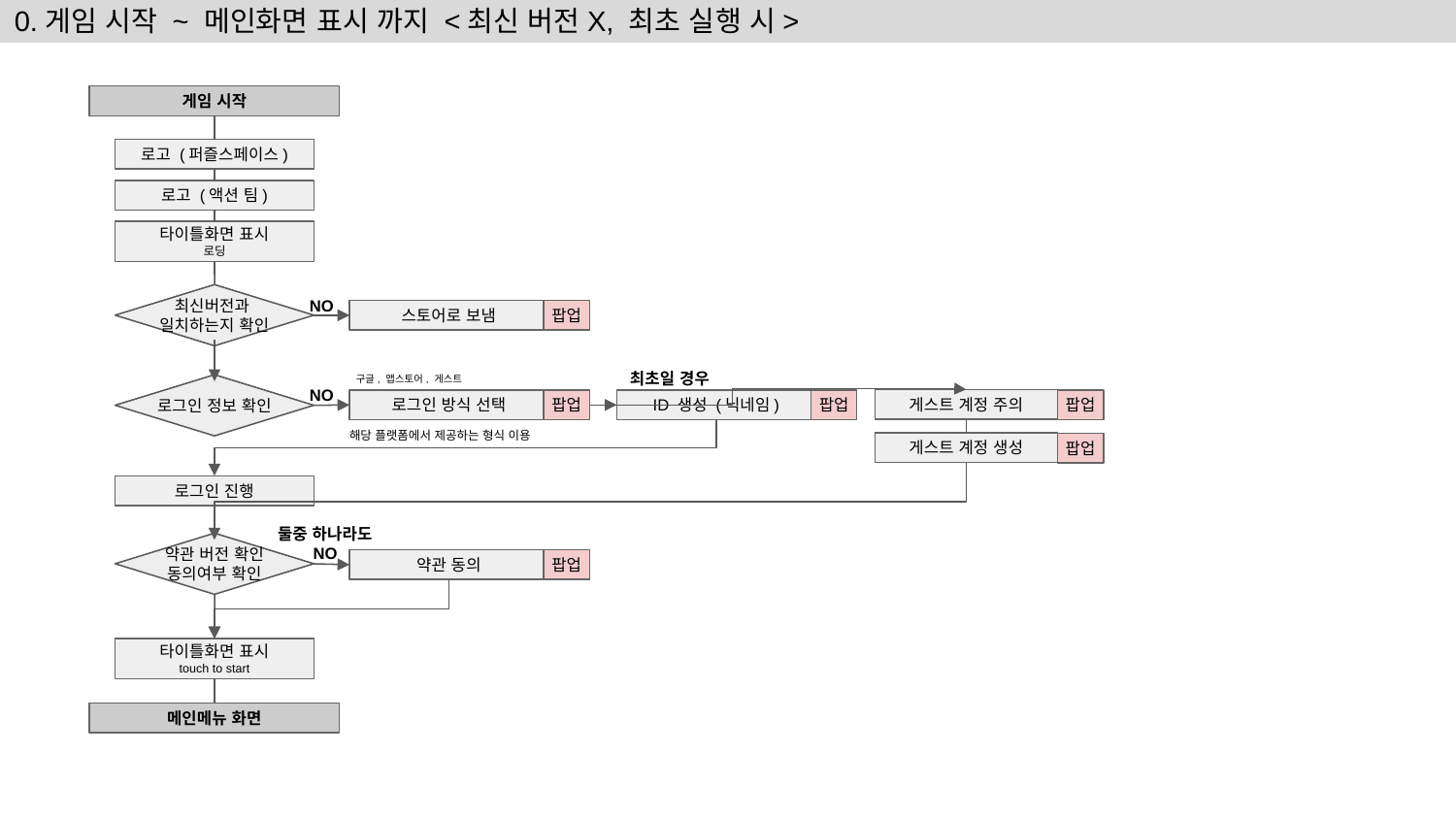

# 0.게임 시작 ~ 메인화면 표시 까지 <최신 버전X, 최초 실행 시>
게임 시작
로고 (퍼즐스페이스)
로고 (액션 팀)
타이틀화면 표시
로딩

최신버전과
일치하는지 확인
NO
스토어로 보냄
팝업
최초일 경우
구글, 앱스토어, 게스트

로그인 정보 확인
NO
게스트 계정 주의
팝업
팝업
팝업
로그인 방식 선택
ID 생성 (닉네임)
해당 플랫폼에서 제공하는 형식 이용
게스트 계정 생성
팝업
로그인 진행
둘중 하나라도
NO

약관 버전 확인
동의여부 확인
약관 동의
팝업
타이틀화면 표시
touch to start
메인메뉴 화면